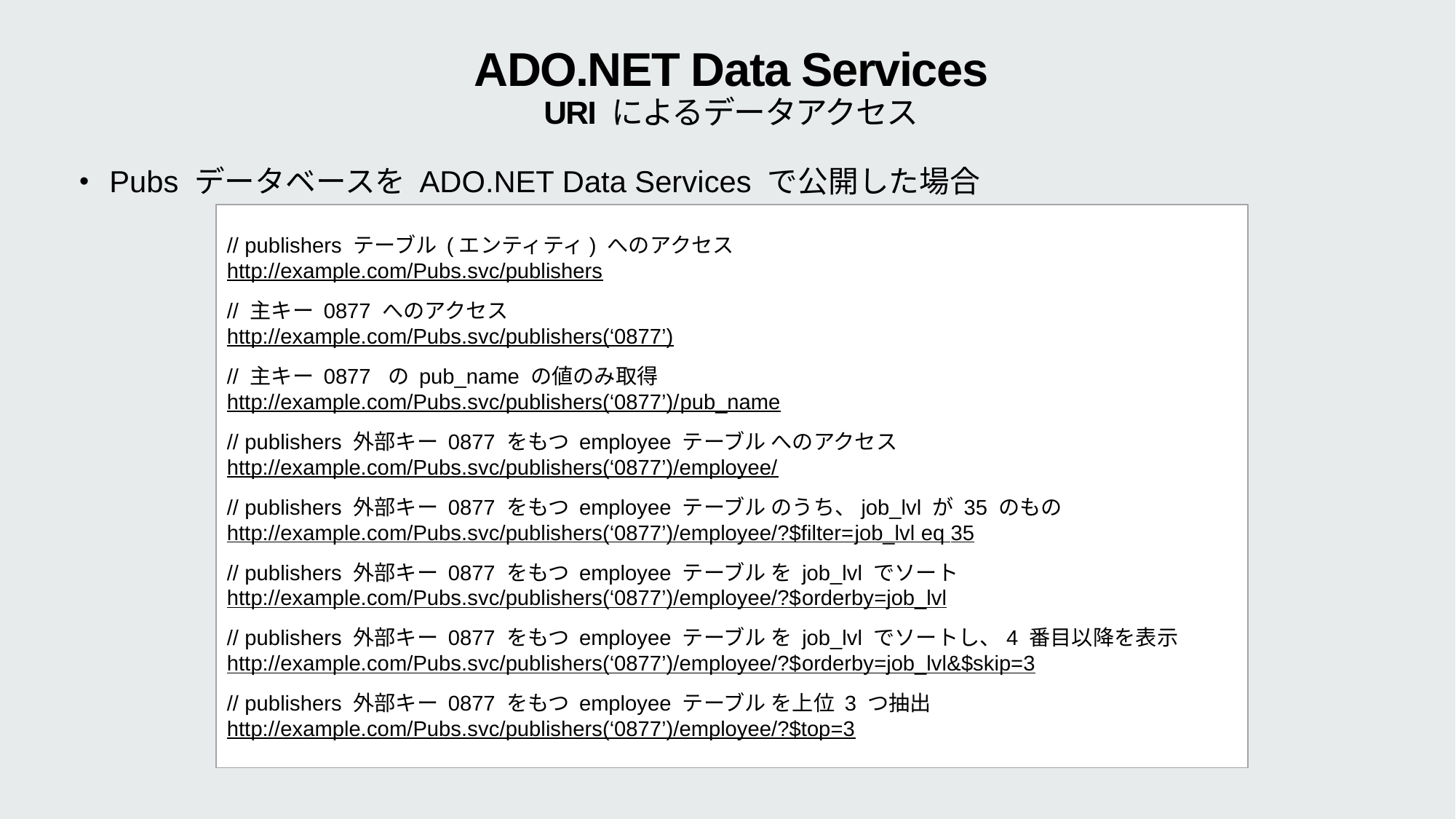

# ADO.NET Data Services URI によるデータアクセス
Pubs データベースを ADO.NET Data Services で公開した場合
// publishers テーブル (エンティティ) へのアクセス
http://example.com/Pubs.svc/publishers

// 主キー 0877 へのアクセス
http://example.com/Pubs.svc/publishers(‘0877’)

// 主キー 0877  の pub_name の値のみ取得
http://example.com/Pubs.svc/publishers(‘0877’)/pub_name

// publishers 外部キー 0877 をもつ employee テーブル へのアクセス
http://example.com/Pubs.svc/publishers(‘0877’)/employee/

// publishers 外部キー 0877 をもつ employee テーブル のうち、job_lvl が 35 のもの
http://example.com/Pubs.svc/publishers(‘0877’)/employee/?$filter=job_lvl eq 35

// publishers 外部キー 0877 をもつ employee テーブル を job_lvl でソート
http://example.com/Pubs.svc/publishers(‘0877’)/employee/?$orderby=job_lvl

// publishers 外部キー 0877 をもつ employee テーブル を job_lvl でソートし、4 番目以降を表示
http://example.com/Pubs.svc/publishers(‘0877’)/employee/?$orderby=job_lvl&$skip=3

// publishers 外部キー 0877 をもつ employee テーブル を上位 3 つ抽出
http://example.com/Pubs.svc/publishers(‘0877’)/employee/?$top=3